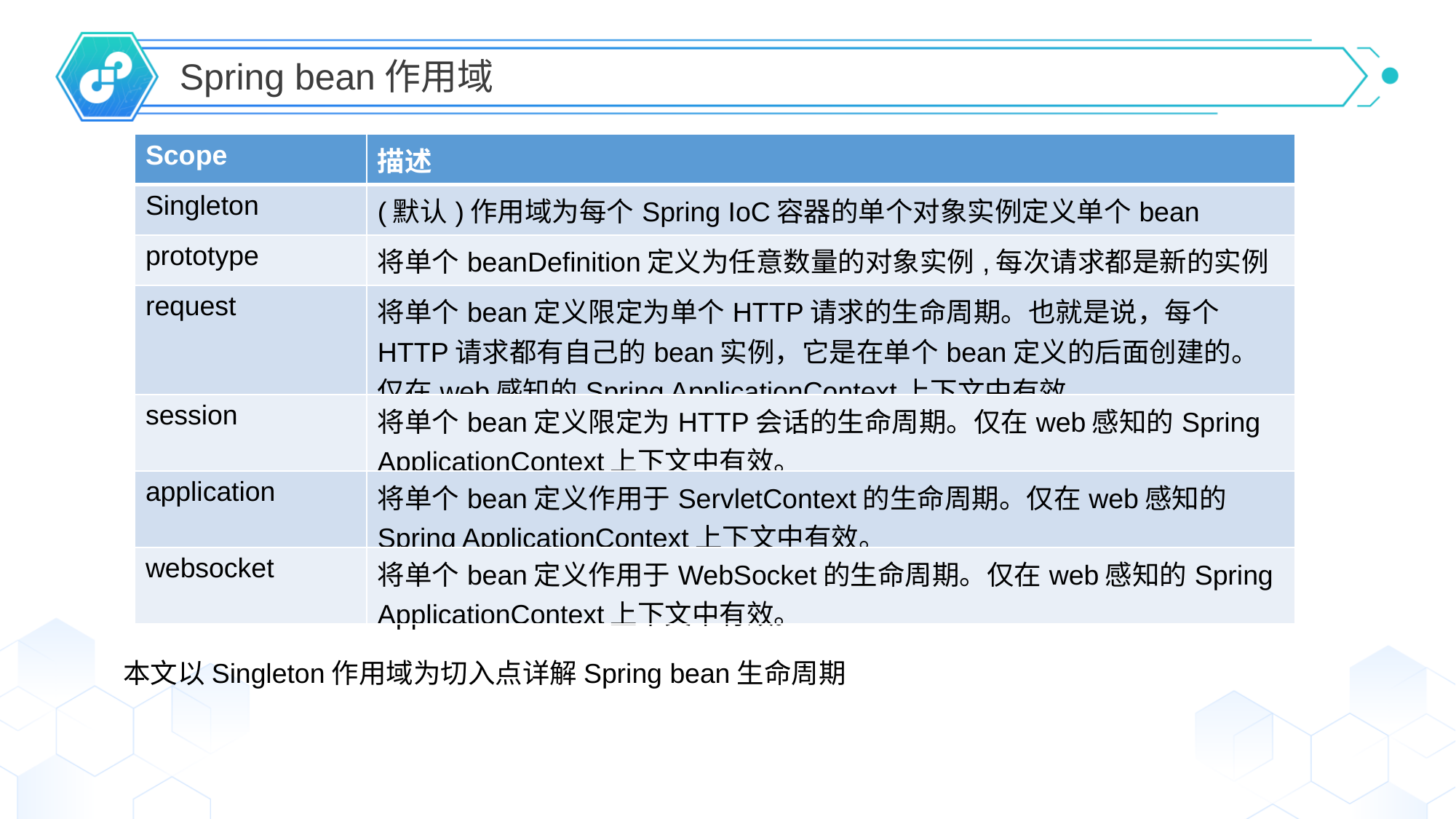

Spring bean作用域
| Scope | 描述 |
| --- | --- |
| Singleton | (默认)作用域为每个Spring IoC容器的单个对象实例定义单个bean |
| prototype | 将单个beanDefinition定义为任意数量的对象实例,每次请求都是新的实例 |
| request | 将单个bean定义限定为单个HTTP请求的生命周期。也就是说，每个HTTP请求都有自己的bean实例，它是在单个bean定义的后面创建的。仅在web感知的Spring ApplicationContext上下文中有效。 |
| session | 将单个bean定义限定为HTTP会话的生命周期。仅在web感知的Spring ApplicationContext上下文中有效。 |
| application | 将单个bean定义作用于ServletContext的生命周期。仅在web感知的Spring ApplicationContext上下文中有效。 |
| websocket | 将单个bean定义作用于WebSocket的生命周期。仅在web感知的Spring ApplicationContext上下文中有效。 |
本文以Singleton作用域为切入点详解Spring bean生命周期